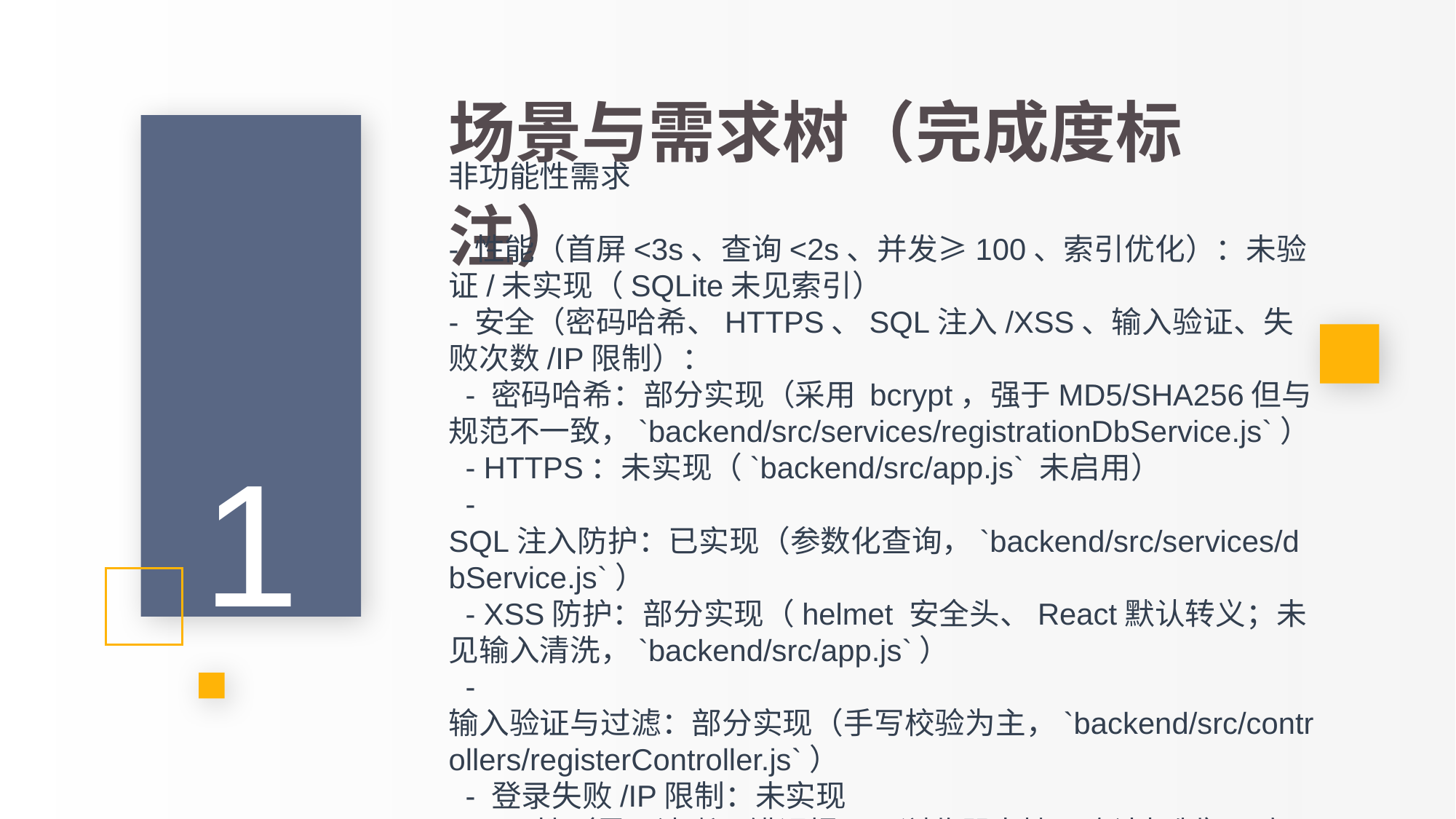

PPT模板 http://www.1ppt.com/moban/
场景与需求树（完成度标注）

非功能性需求

- 性能（首屏<3s、查询<2s、并发≥100、索引优化）：未验证/未实现（SQLite未见索引）
- 安全（密码哈希、HTTPS、SQL注入/XSS、输入验证、失败次数/IP限制）：
  - 密码哈希：部分实现（采用 bcrypt，强于MD5/SHA256但与规范不一致，`backend/src/services/registrationDbService.js`）
  - HTTPS：未实现（`backend/src/app.js` 未启用）
  - SQL注入防护：已实现（参数化查询，`backend/src/services/dbService.js`）
  - XSS防护：部分实现（helmet 安全头、React默认转义；未见输入清洗，`backend/src/app.js`）
  - 输入验证与过滤：部分实现（手写校验为主，`backend/src/controllers/registerController.js`）
  - 登录失败/IP限制：未实现
- 可用性（界面清晰、错误提示、浏览器支持、确认机制）：部分实现（UI与提示存在；跨浏览器与确认机制未验证）

1